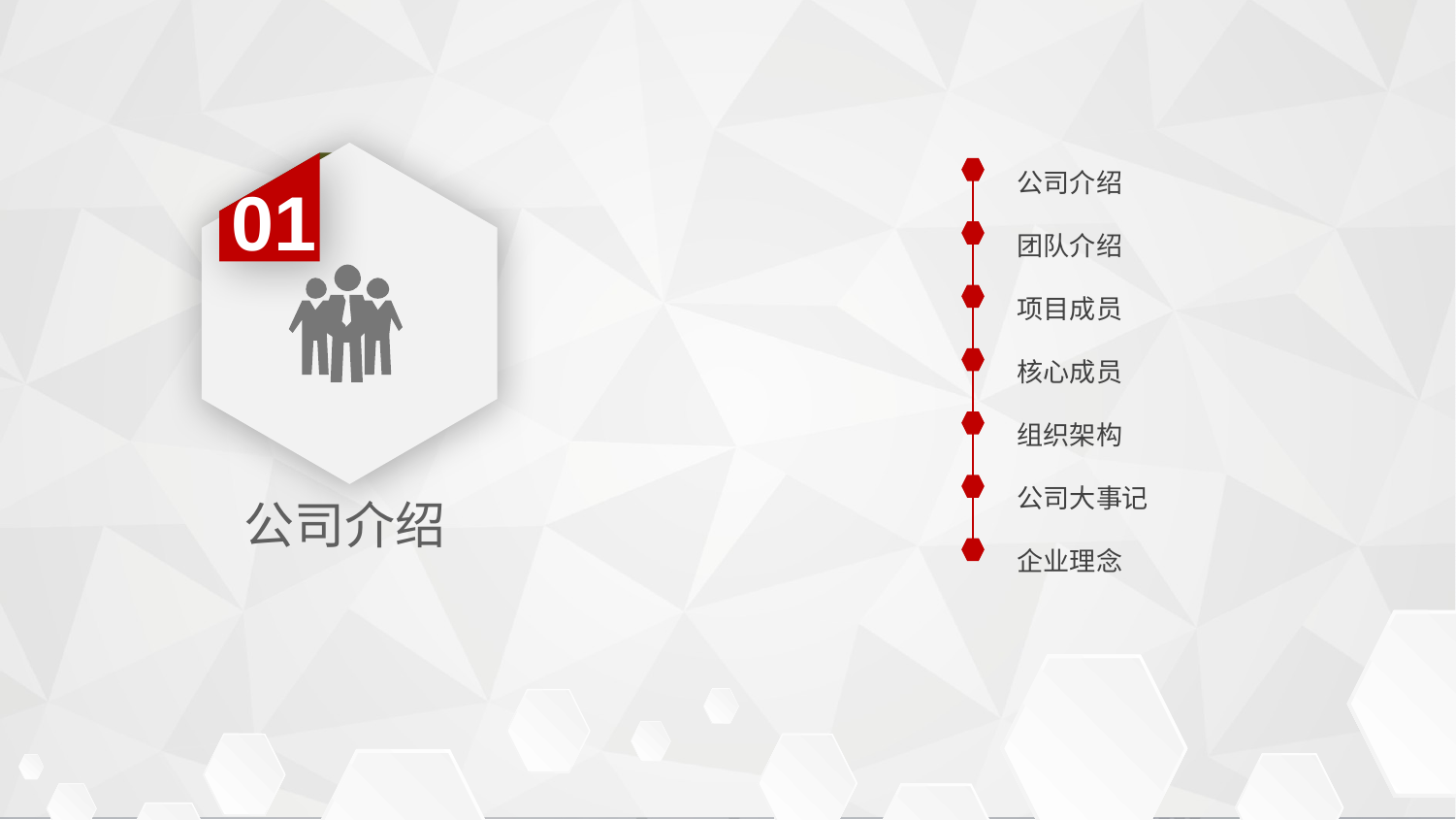

公司介绍
团队介绍
项目成员
核心成员
组织架构
公司大事记
企业理念

01

公司介绍